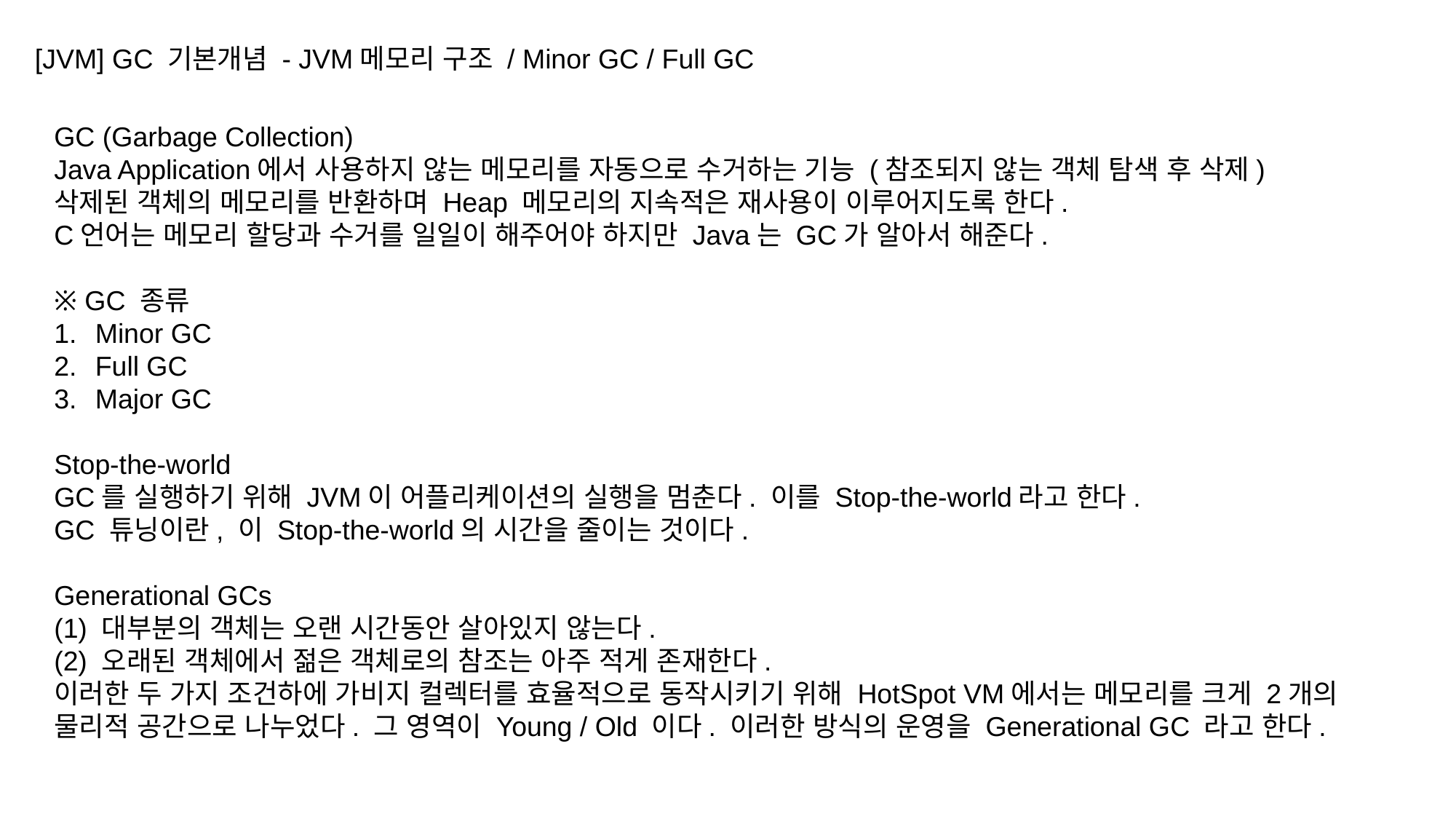

[JVM] GC 기본개념 - JVM메모리 구조 / Minor GC / Full GC
GC (Garbage Collection)
Java Application에서 사용하지 않는 메모리를 자동으로 수거하는 기능 (참조되지 않는 객체 탐색 후 삭제)
삭제된 객체의 메모리를 반환하며 Heap 메모리의 지속적은 재사용이 이루어지도록 한다.
C언어는 메모리 할당과 수거를 일일이 해주어야 하지만 Java는 GC가 알아서 해준다.

※ GC 종류
Minor GC
Full GC
Major GC

Stop-the-world
GC를 실행하기 위해 JVM이 어플리케이션의 실행을 멈춘다. 이를 Stop-the-world라고 한다.
GC 튜닝이란, 이 Stop-the-world의 시간을 줄이는 것이다.

Generational GCs
(1) 대부분의 객체는 오랜 시간동안 살아있지 않는다.
(2) 오래된 객체에서 젊은 객체로의 참조는 아주 적게 존재한다.
이러한 두 가지 조건하에 가비지 컬렉터를 효율적으로 동작시키기 위해 HotSpot VM에서는 메모리를 크게 2개의 물리적 공간으로 나누었다. 그 영역이 Young / Old 이다. 이러한 방식의 운영을 Generational GC 라고 한다.